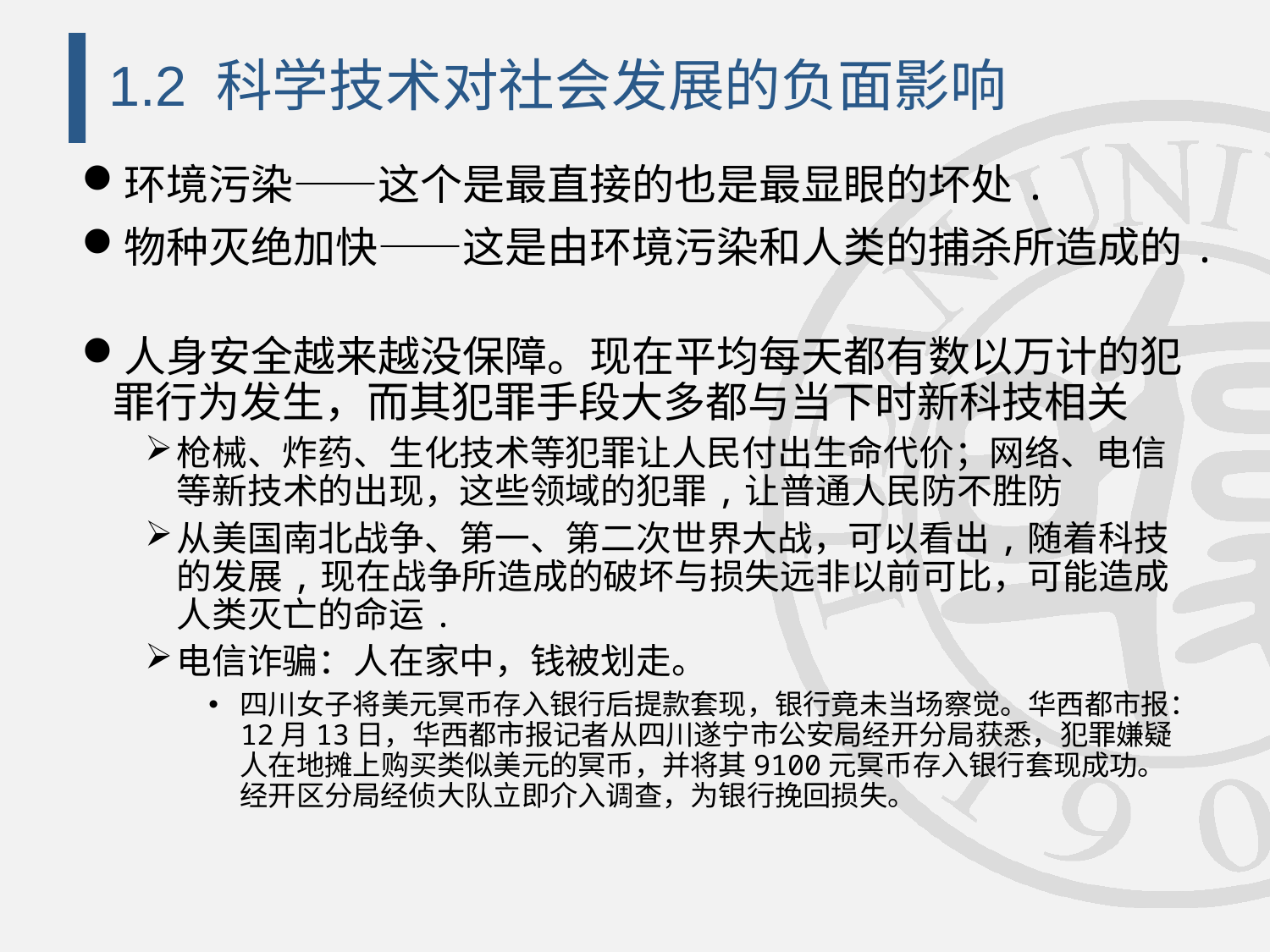

# 1.2 科学技术对社会发展的负面影响
环境污染——这个是最直接的也是最显眼的坏处.
物种灭绝加快——这是由环境污染和人类的捕杀所造成的.
人身安全越来越没保障。现在平均每天都有数以万计的犯罪行为发生，而其犯罪手段大多都与当下时新科技相关
枪械、炸药、生化技术等犯罪让人民付出生命代价；网络、电信等新技术的出现，这些领域的犯罪,让普通人民防不胜防
从美国南北战争、第一、第二次世界大战，可以看出,随着科技的发展,现在战争所造成的破坏与损失远非以前可比，可能造成人类灭亡的命运.
电信诈骗：人在家中，钱被划走。
四川女子将美元冥币存入银行后提款套现，银行竟未当场察觉。华西都市报：12月13日，华西都市报记者从四川遂宁市公安局经开分局获悉，犯罪嫌疑人在地摊上购买类似美元的冥币，并将其9100元冥币存入银行套现成功。经开区分局经侦大队立即介入调查，为银行挽回损失。